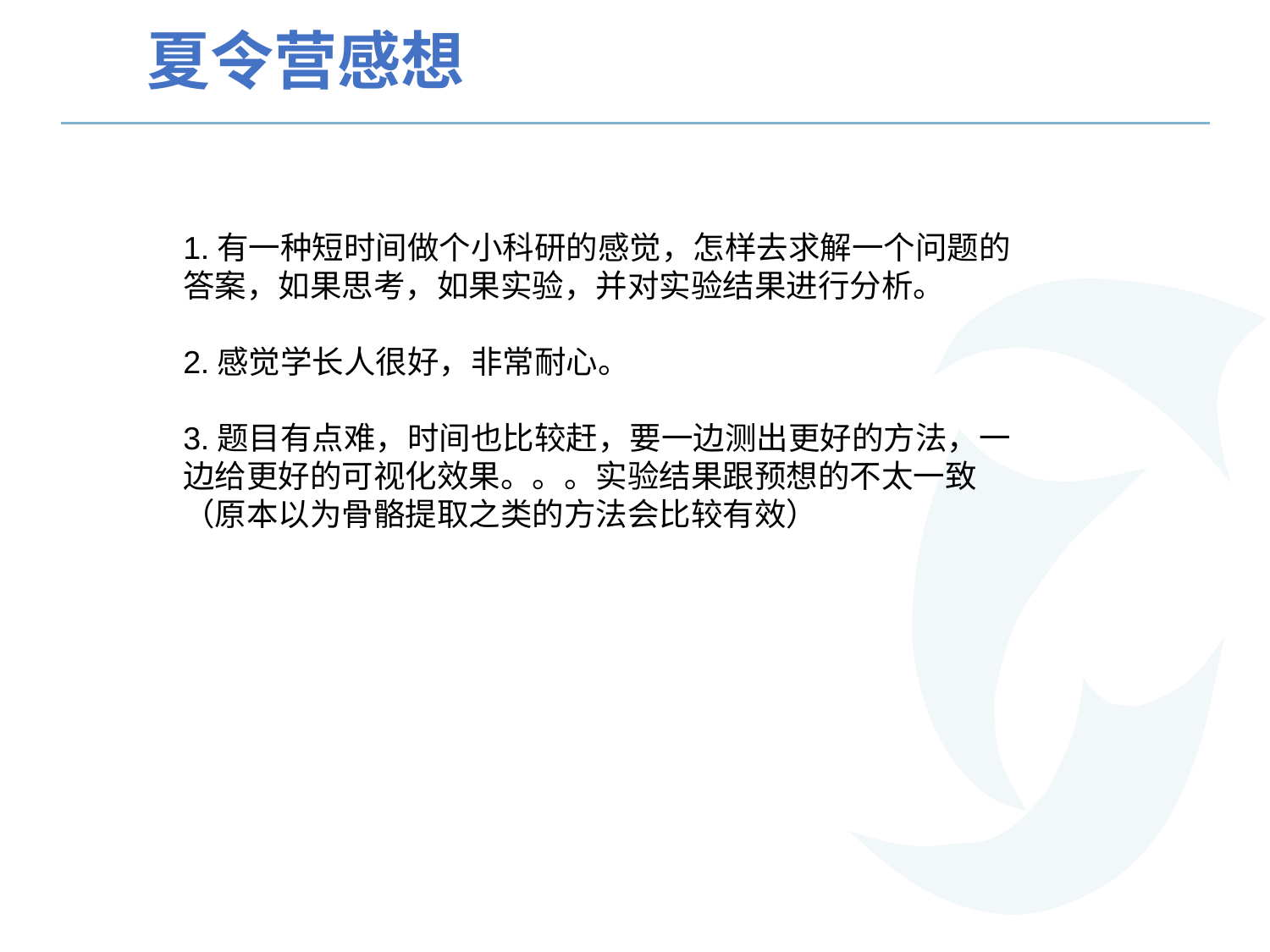

夏令营感想
1.有一种短时间做个小科研的感觉，怎样去求解一个问题的答案，如果思考，如果实验，并对实验结果进行分析。

2.感觉学长人很好，非常耐心。

3.题目有点难，时间也比较赶，要一边测出更好的方法，一边给更好的可视化效果。。。实验结果跟预想的不太一致（原本以为骨骼提取之类的方法会比较有效）